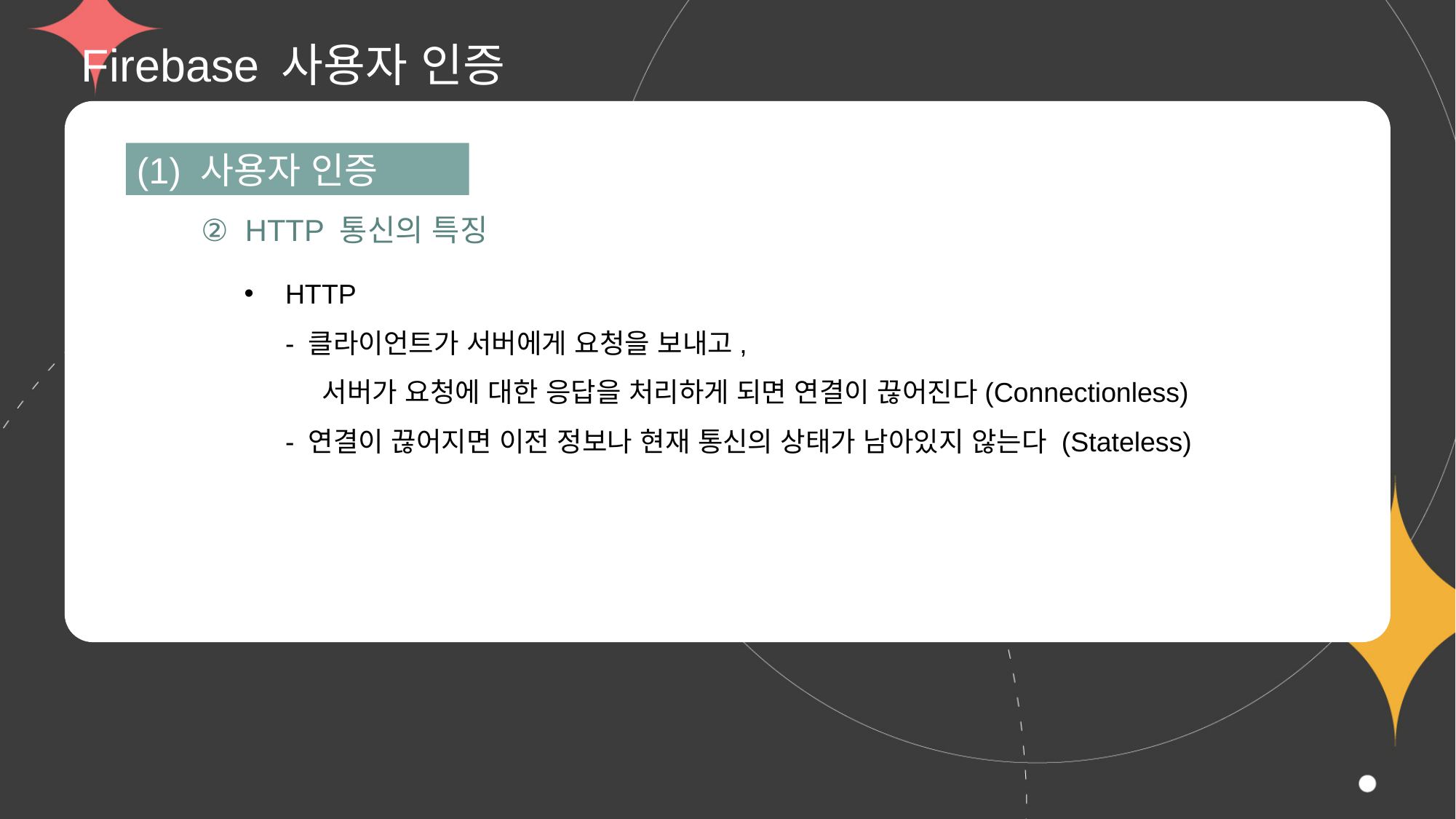

# Firebase 사용자 인증
(1) 사용자 인증
②  HTTP 통신의 특징
HTTP
- 클라이언트가 서버에게 요청을 보내고,
    서버가 요청에 대한 응답을 처리하게 되면 연결이 끊어진다(Connectionless)
- 연결이 끊어지면 이전 정보나 현재 통신의 상태가 남아있지 않는다 (Stateless)